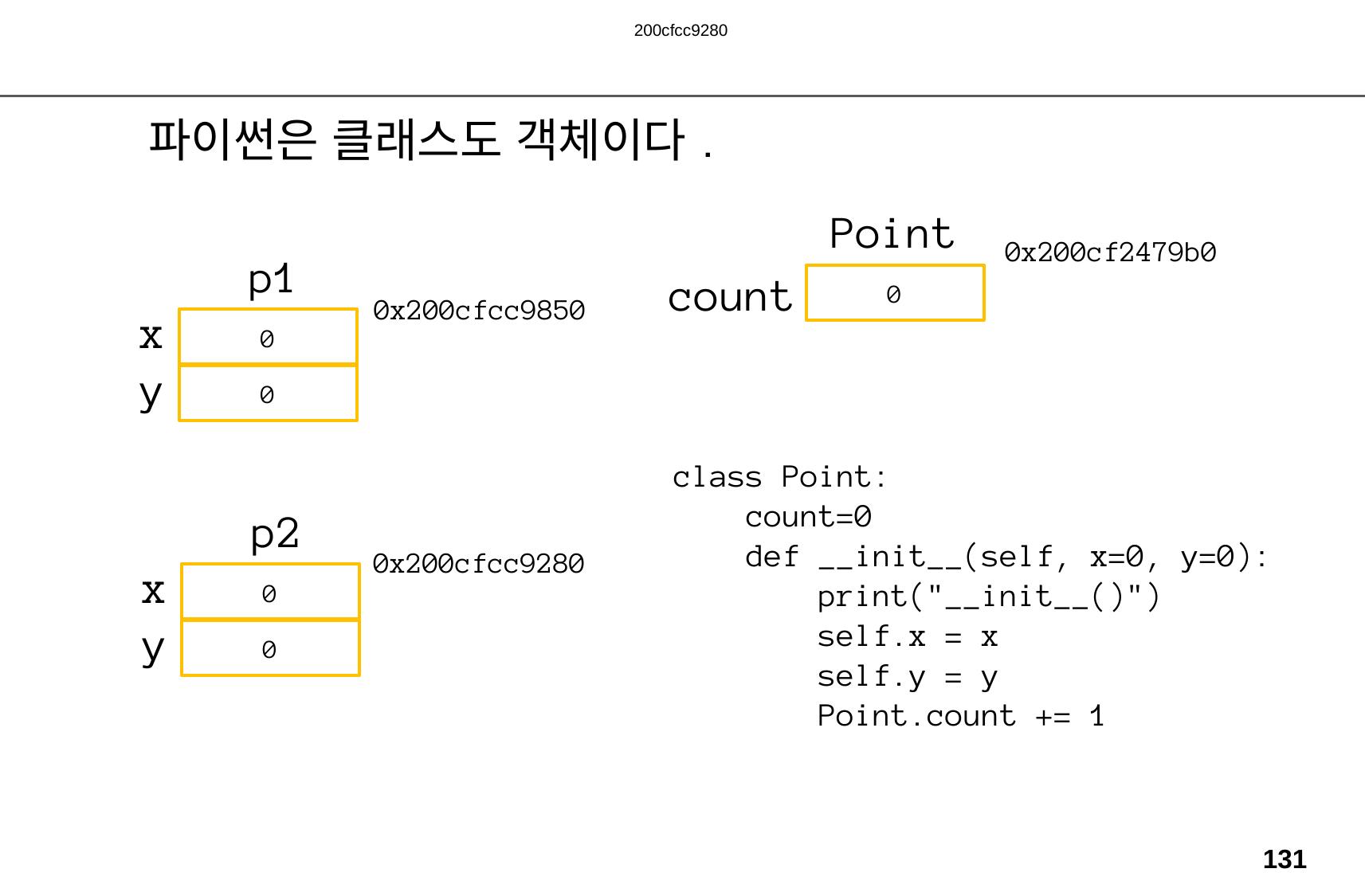

200cfcc9280
파이썬은 클래스도 객체이다.
Point
0x200cf2479b0
p1
count
0
0x200cfcc9850
x
0
y
0
class Point:
    count=0
    def __init__(self, x=0, y=0):
        print("__init__()")
        self.x = x
        self.y = y
        Point.count += 1
p2
0x200cfcc9280
x
0
y
0